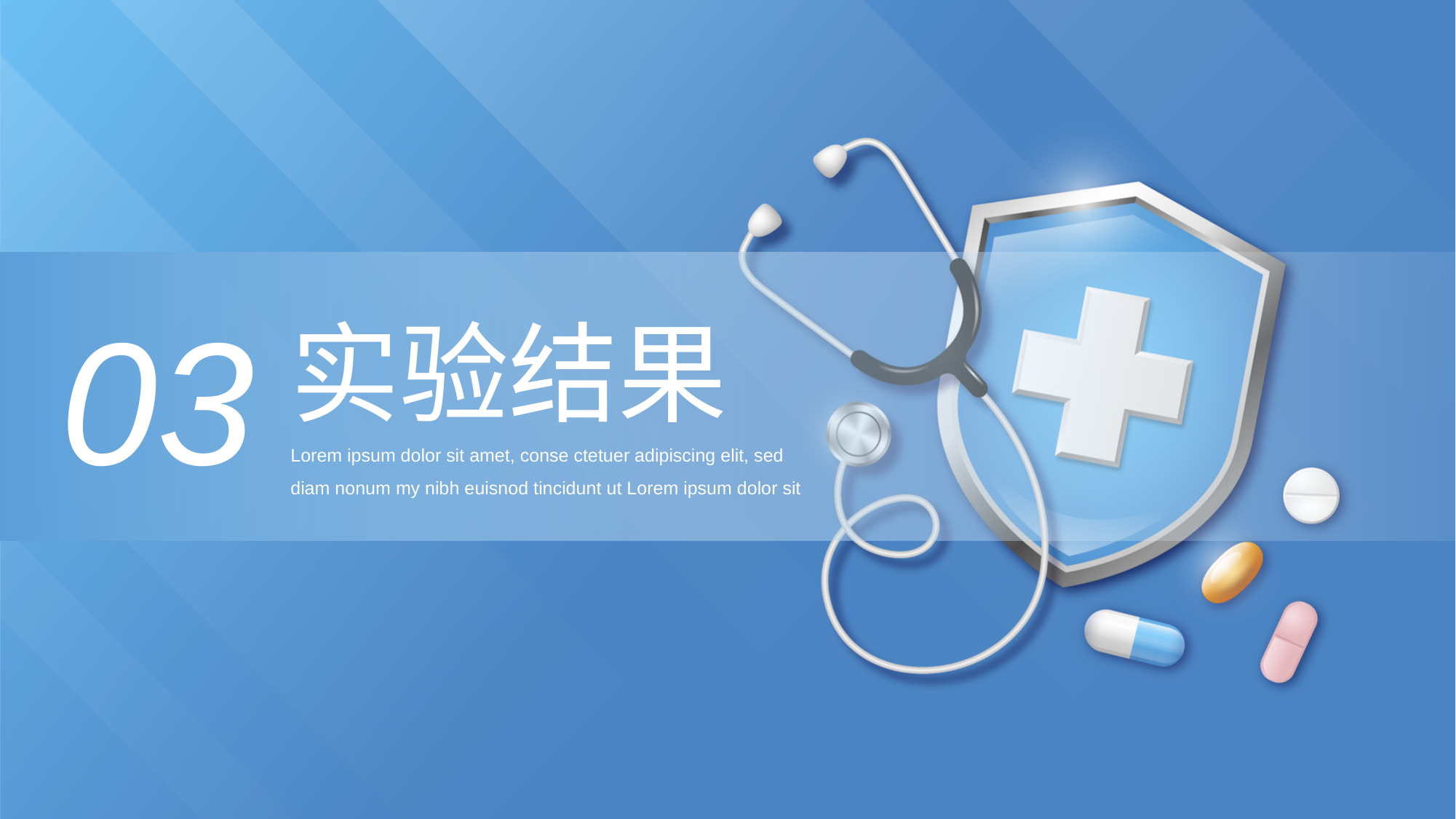

03
实验结果
Lorem ipsum dolor sit amet, conse ctetuer adipiscing elit, sed diam nonum my nibh euisnod tincidunt ut Lorem ipsum dolor sit